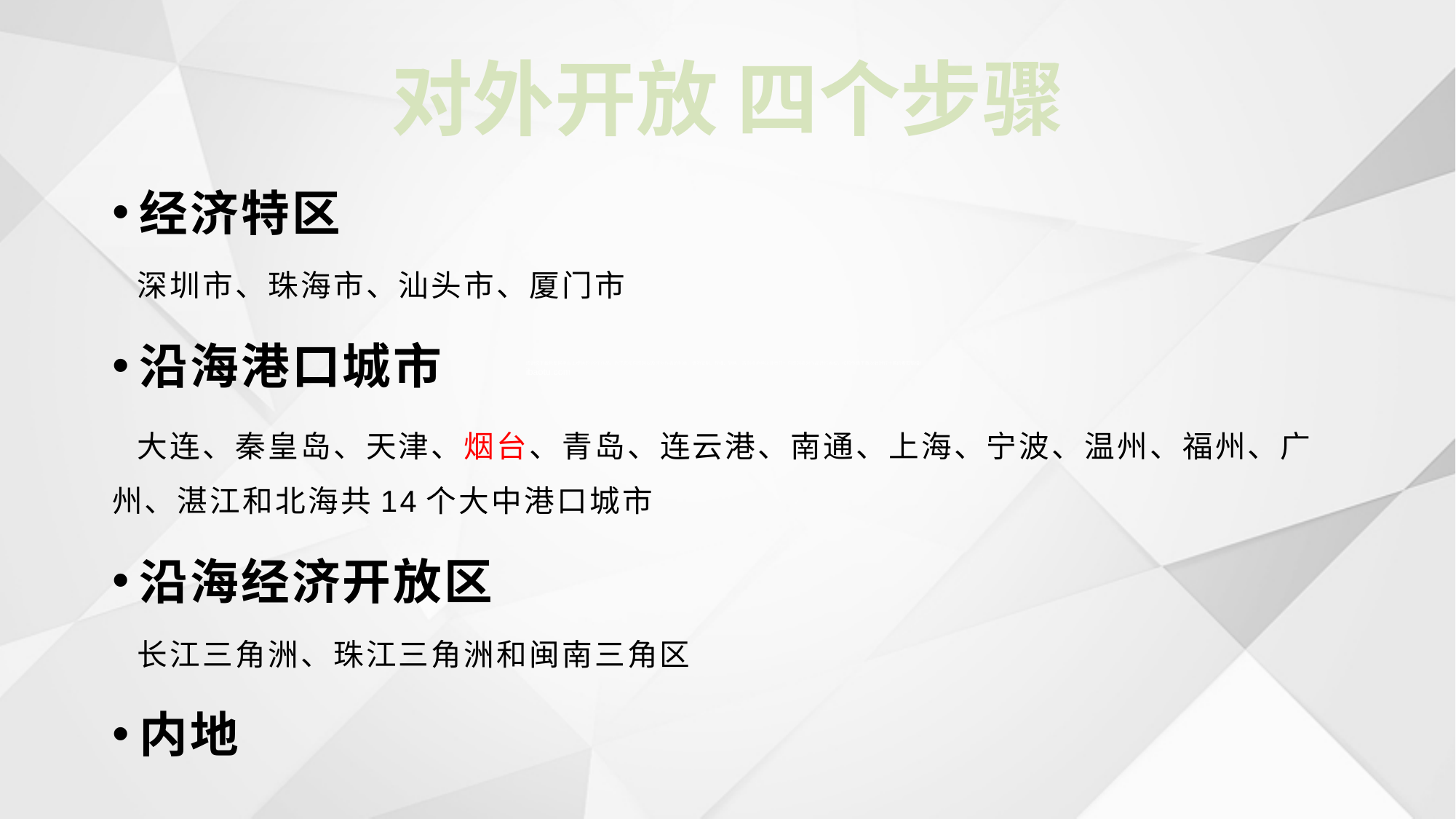

对外开放 四个步骤
经济特区
  深圳市、珠海市、汕头市、厦门市
沿海港口城市
  大连、秦皇岛、天津、烟台、青岛、连云港、南通、上海、宁波、温州、福州、广州、湛江和北海共14个大中港口城市
沿海经济开放区
  长江三角洲、珠江三角洲和闽南三角区
内地